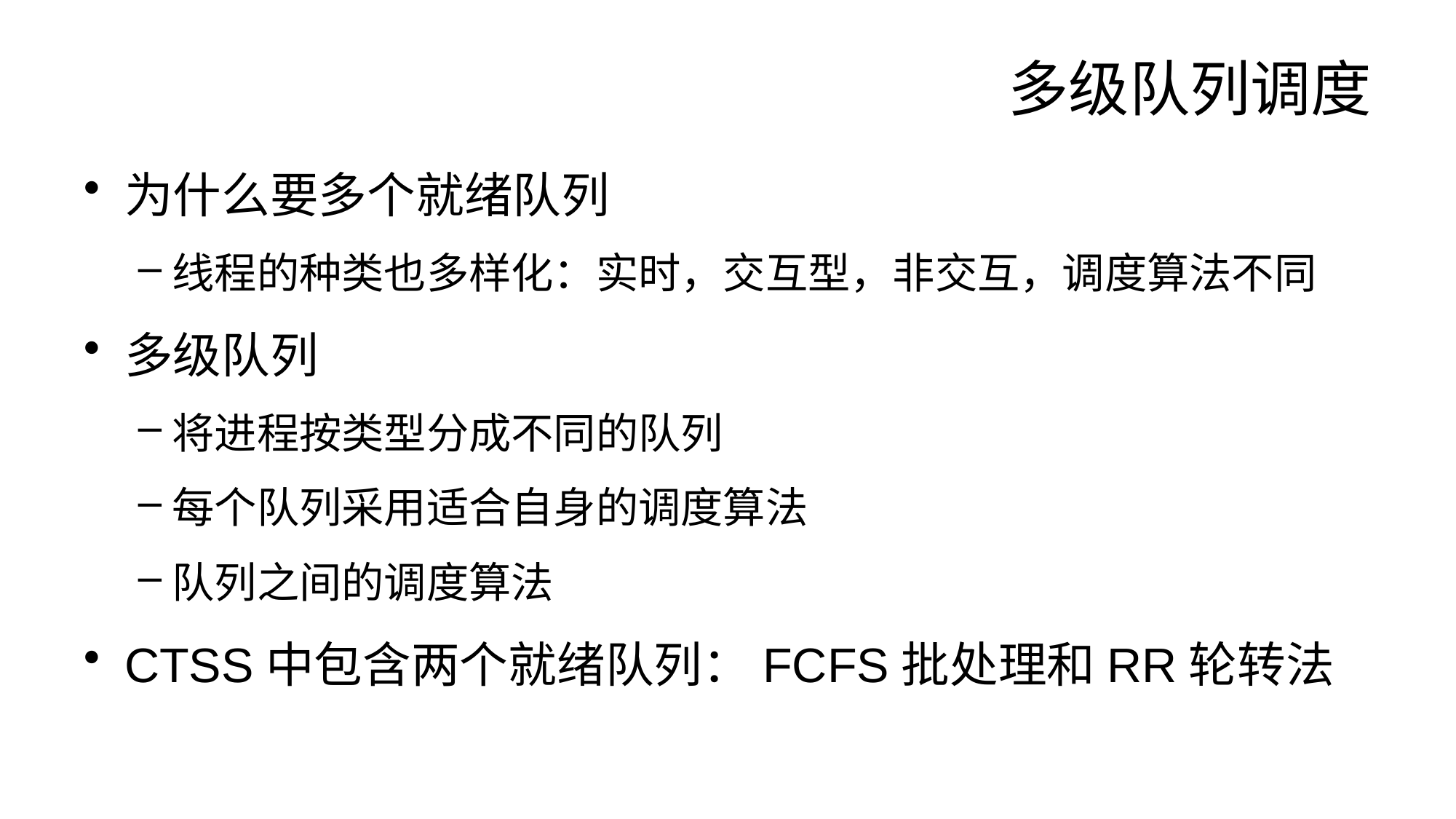

# 多级队列调度
为什么要多个就绪队列
线程的种类也多样化：实时，交互型，非交互，调度算法不同
多级队列
将进程按类型分成不同的队列
每个队列采用适合自身的调度算法
队列之间的调度算法
CTSS中包含两个就绪队列：FCFS批处理和RR轮转法